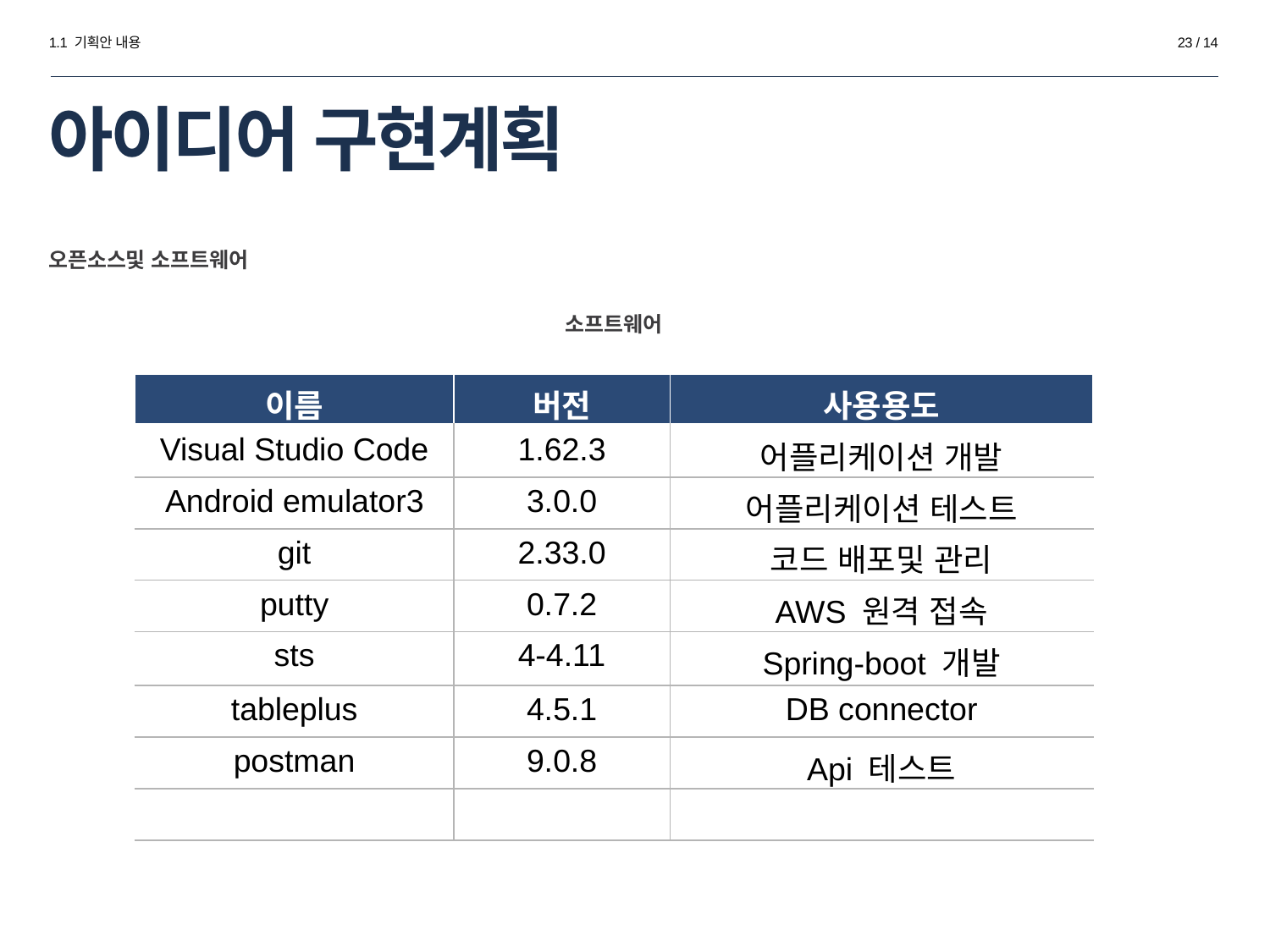

1.1 기획안 내용
23 / 14
# 아이디어 구현계획
오픈소스및 소프트웨어
소프트웨어
| 이름 | 버전 | 사용용도 |
| --- | --- | --- |
| Visual Studio Code | 1.62.3 | 어플리케이션 개발 |
| Android emulator3 | 3.0.0 | 어플리케이션 테스트 |
| git | 2.33.0 | 코드 배포및 관리 |
| putty | 0.7.2 | AWS 원격 접속 |
| sts | 4-4.11 | Spring-boot 개발 |
| tableplus | 4.5.1 | DB connector |
| postman | 9.0.8 | Api 테스트 |
|  |  |  |